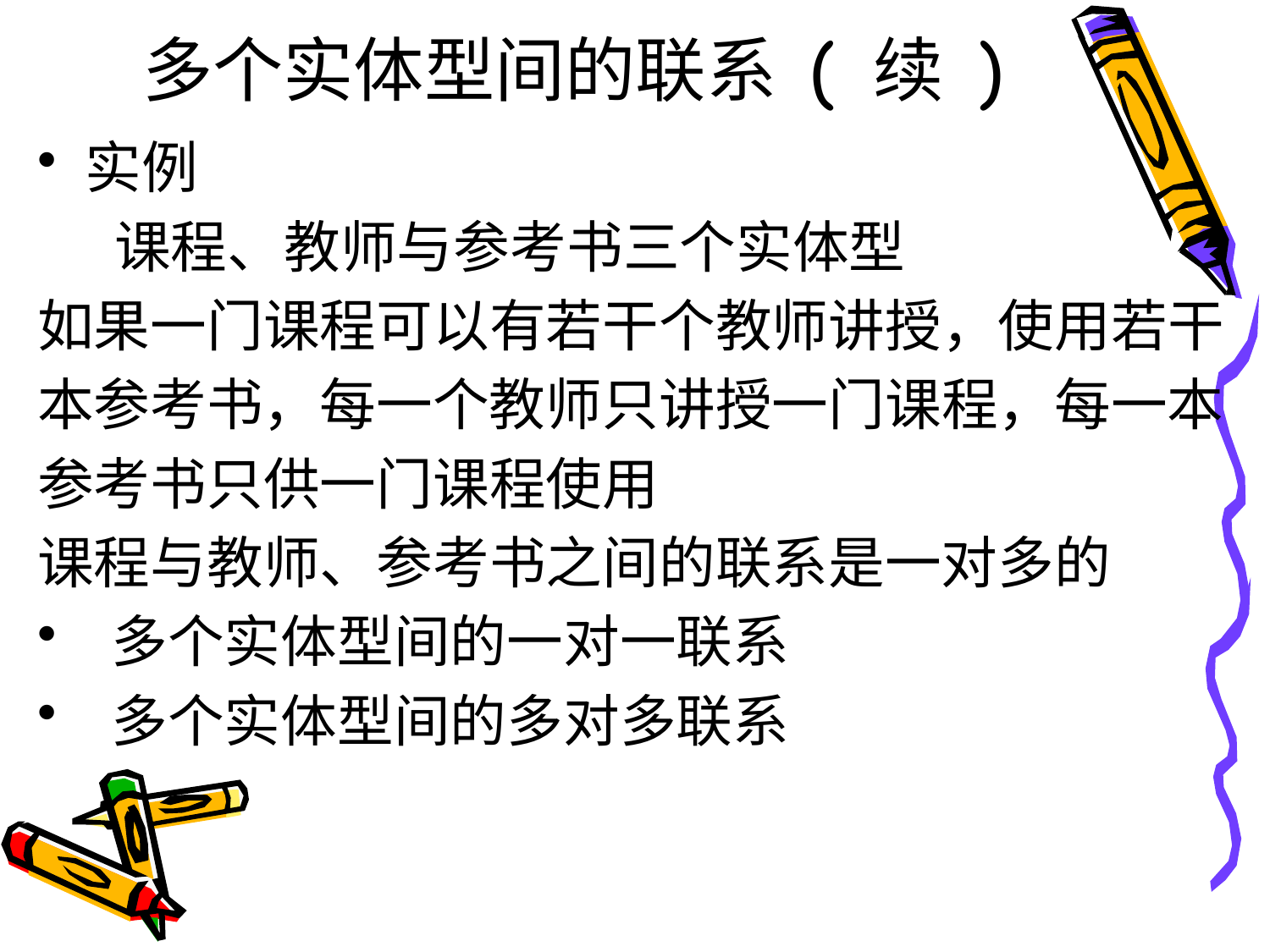

# 多个实体型间的联系 ( 续 )
实例
     课程、教师与参考书三个实体型
如果一门课程可以有若干个教师讲授，使用若干
本参考书，每一个教师只讲授一门课程，每一本
参考书只供一门课程使用
课程与教师、参考书之间的联系是一对多的
 多个实体型间的一对一联系
 多个实体型间的多对多联系